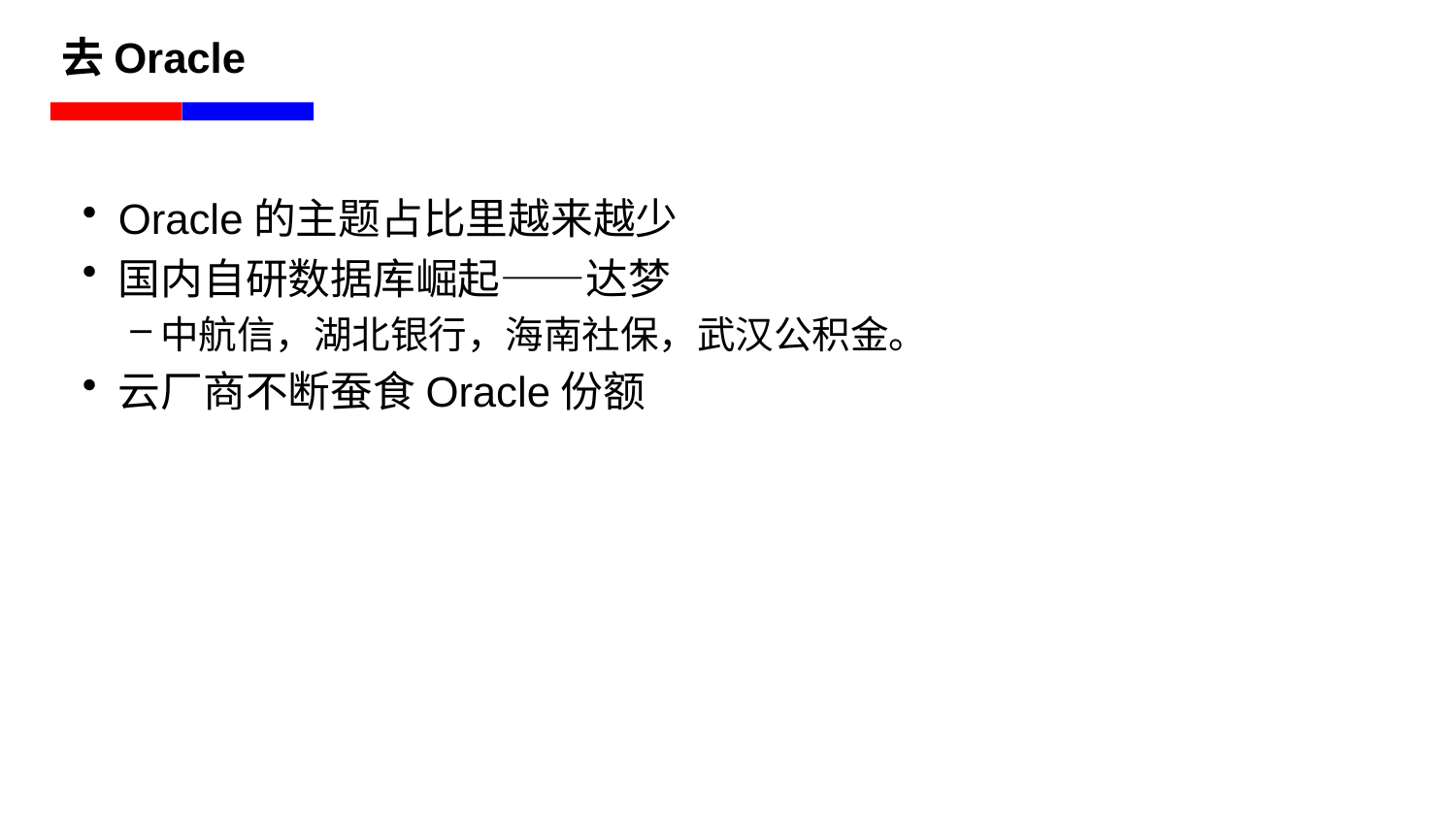

# 去Oracle
Oracle的主题占比里越来越少
国内自研数据库崛起——达梦
中航信，湖北银行，海南社保，武汉公积金。
云厂商不断蚕食Oracle份额